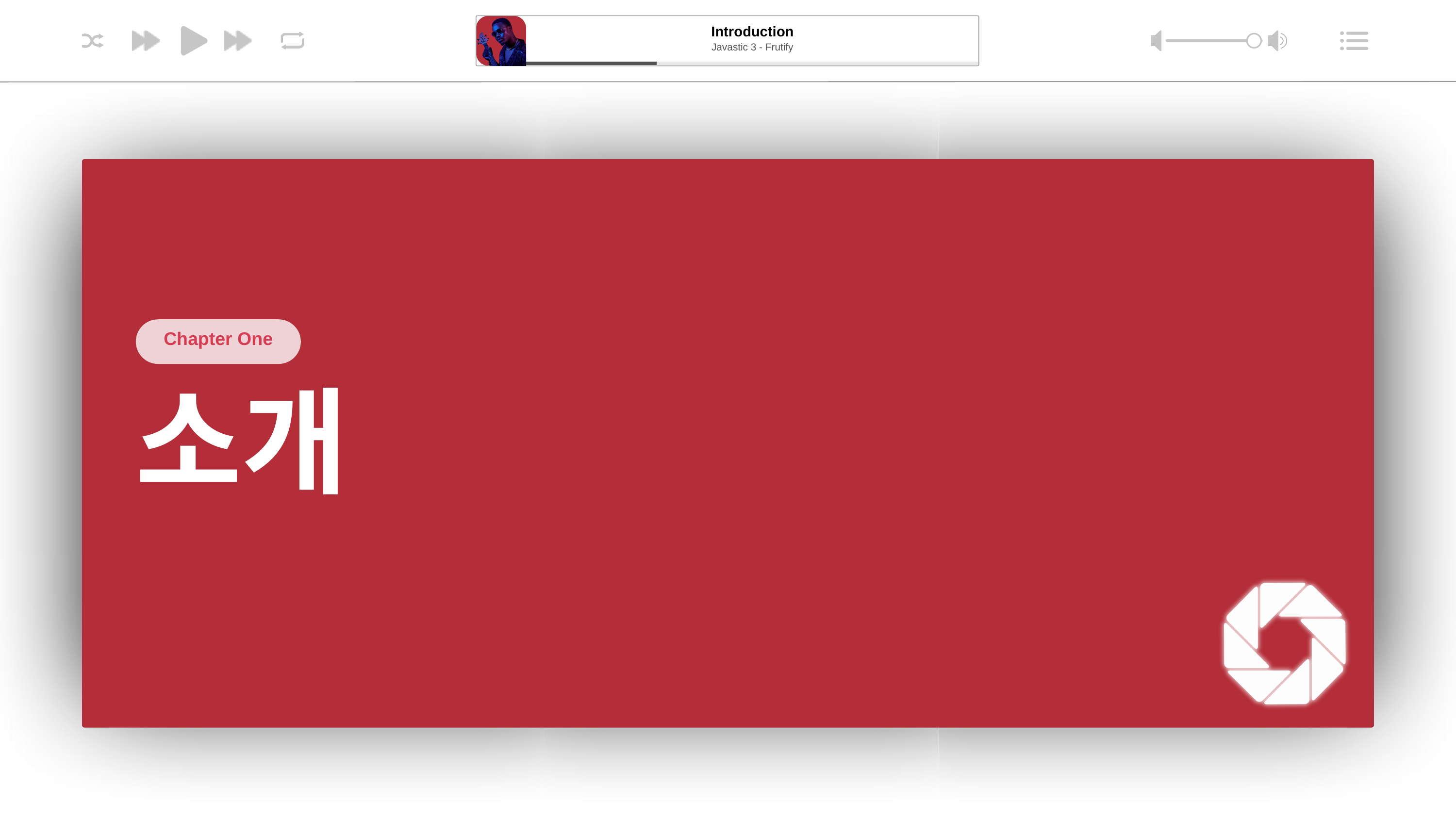

Introduction

Javastic 3 - Frutify

Chapter One
소개